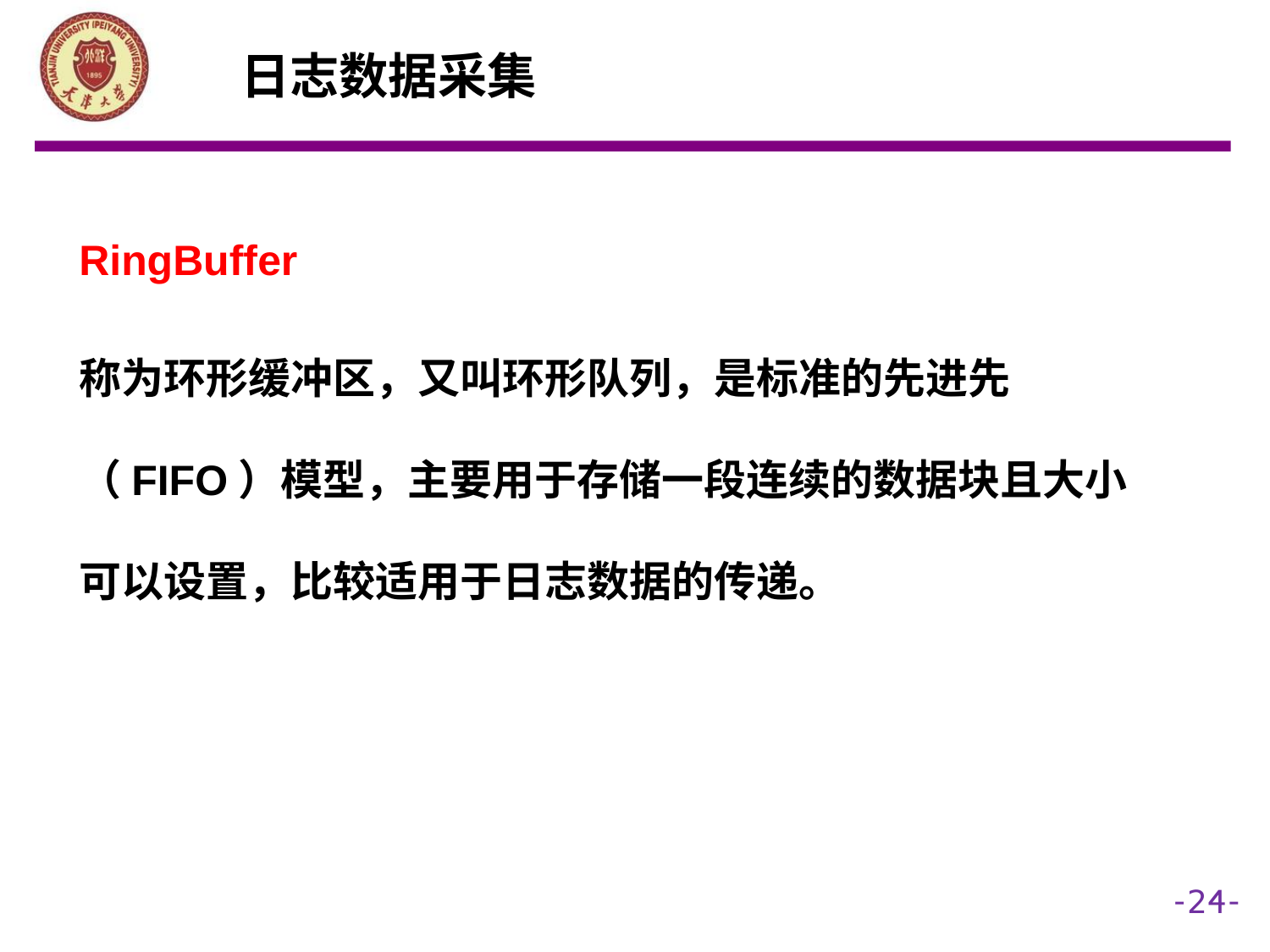

日志数据采集

RingBuffer
称为环形缓冲区，又叫环形队列，是标准的先进先（FIFO）模型，主要用于存储一段连续的数据块且大小可以设置，比较适用于日志数据的传递。